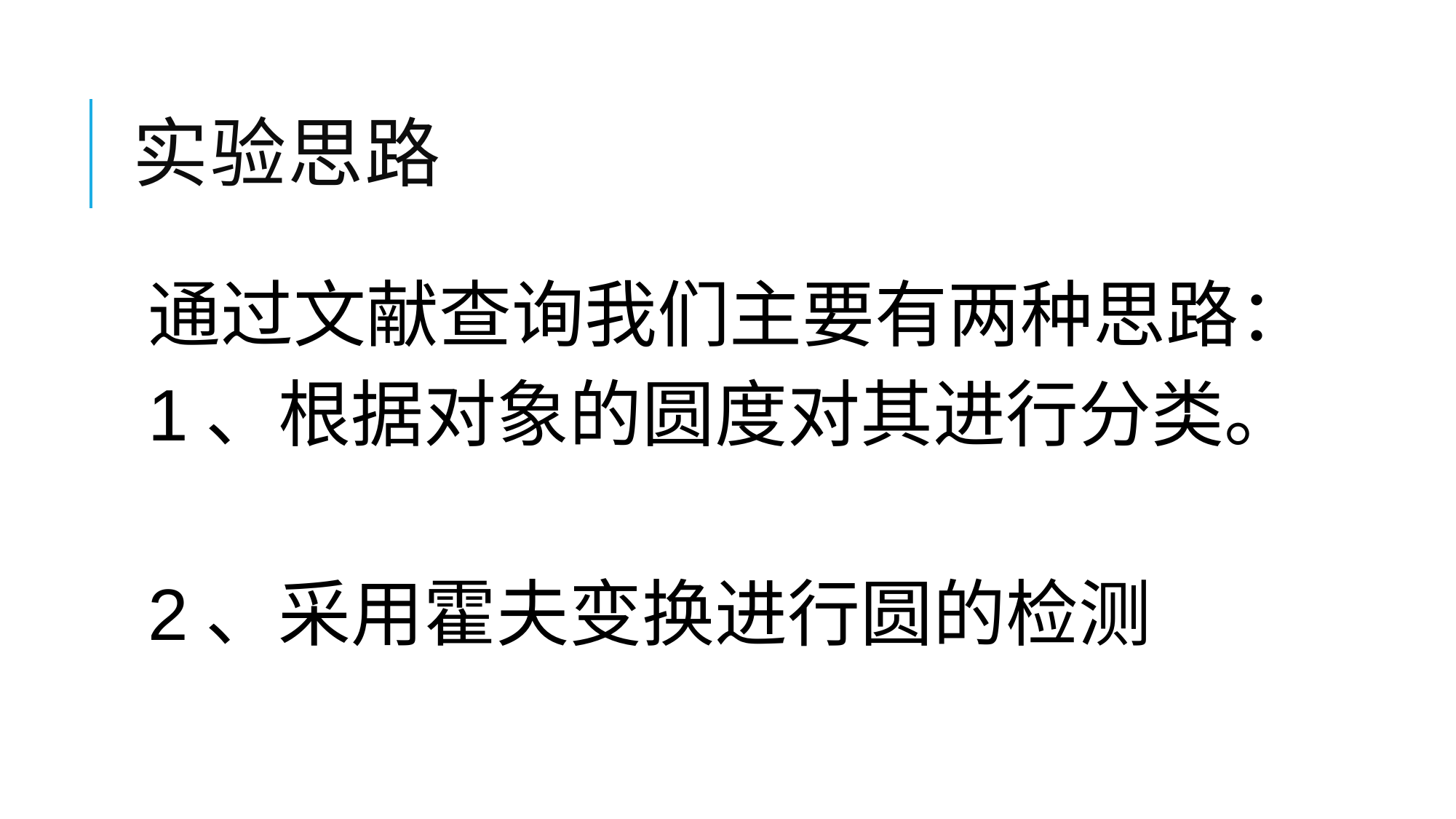

# 实验思路
通过文献查询我们主要有两种思路：
1、根据对象的圆度对其进行分类。

2、采用霍夫变换进行圆的检测